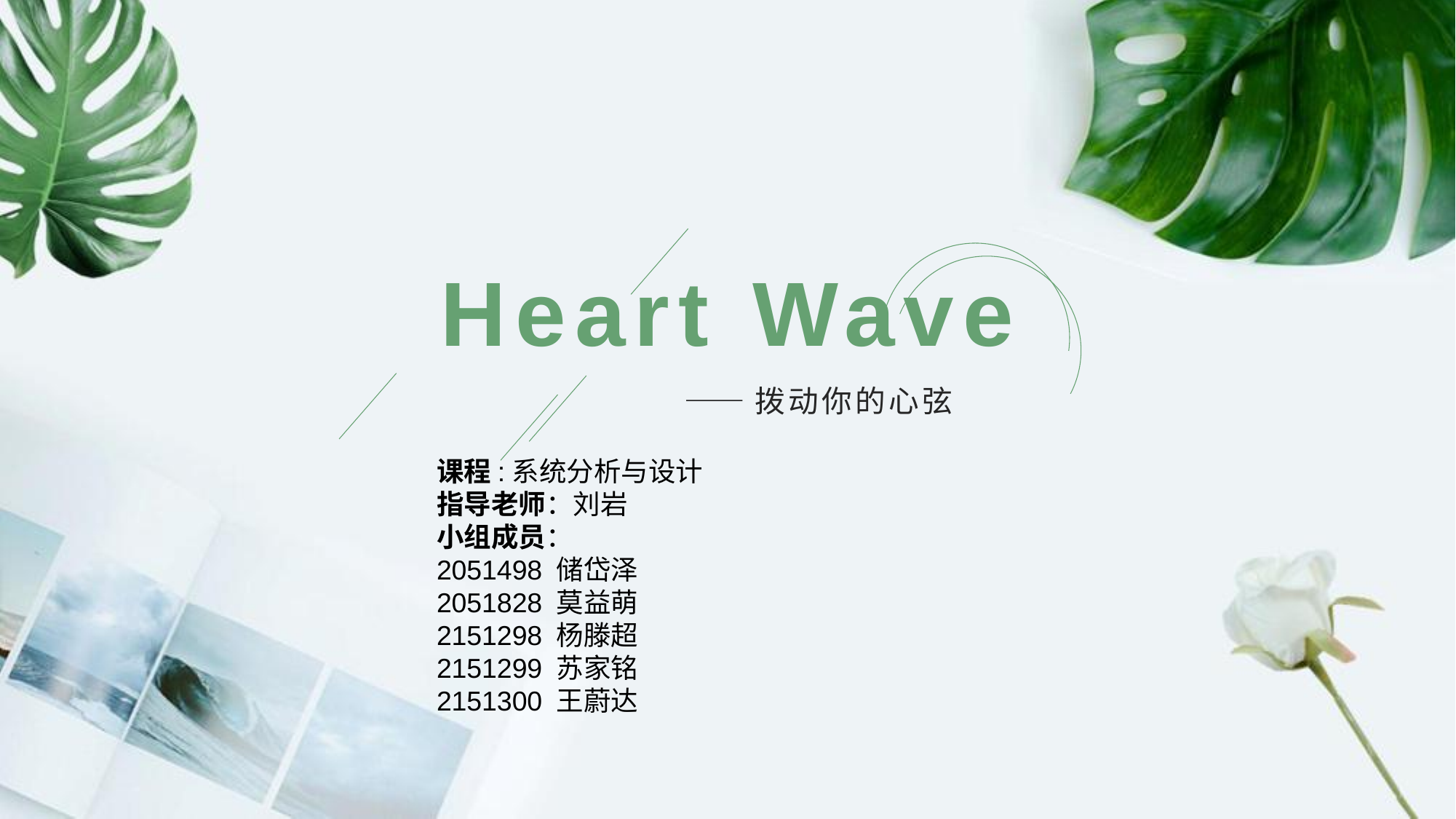

# Heart Wave
——拨动你的心弦
课程:系统分析与设计
指导老师：刘岩
小组成员：
2051498 储岱泽
2051828 莫益萌
2151298 杨滕超
2151299 苏家铭
2151300 王蔚达